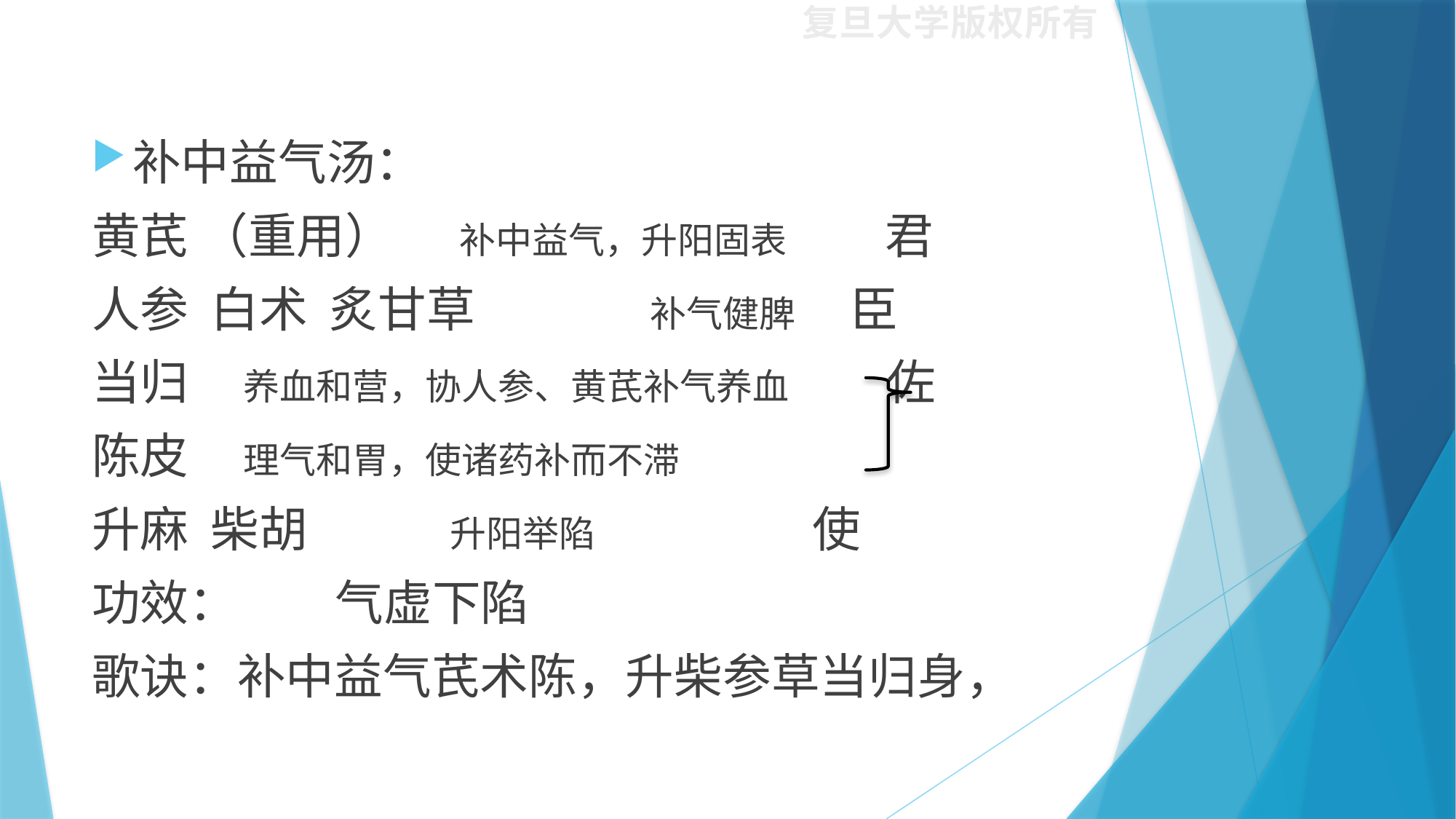

#
补中益气汤：
黄芪 （重用）      补中益气，升阳固表            君
人参  白术  炙甘草                补气健脾     臣
当归     养血和营，协人参、黄芪补气养血            佐
陈皮     理气和胃，使诸药补而不滞
升麻  柴胡             升阳举陷                    使
功效：         气虚下陷
歌诀：补中益气芪术陈，升柴参草当归身，